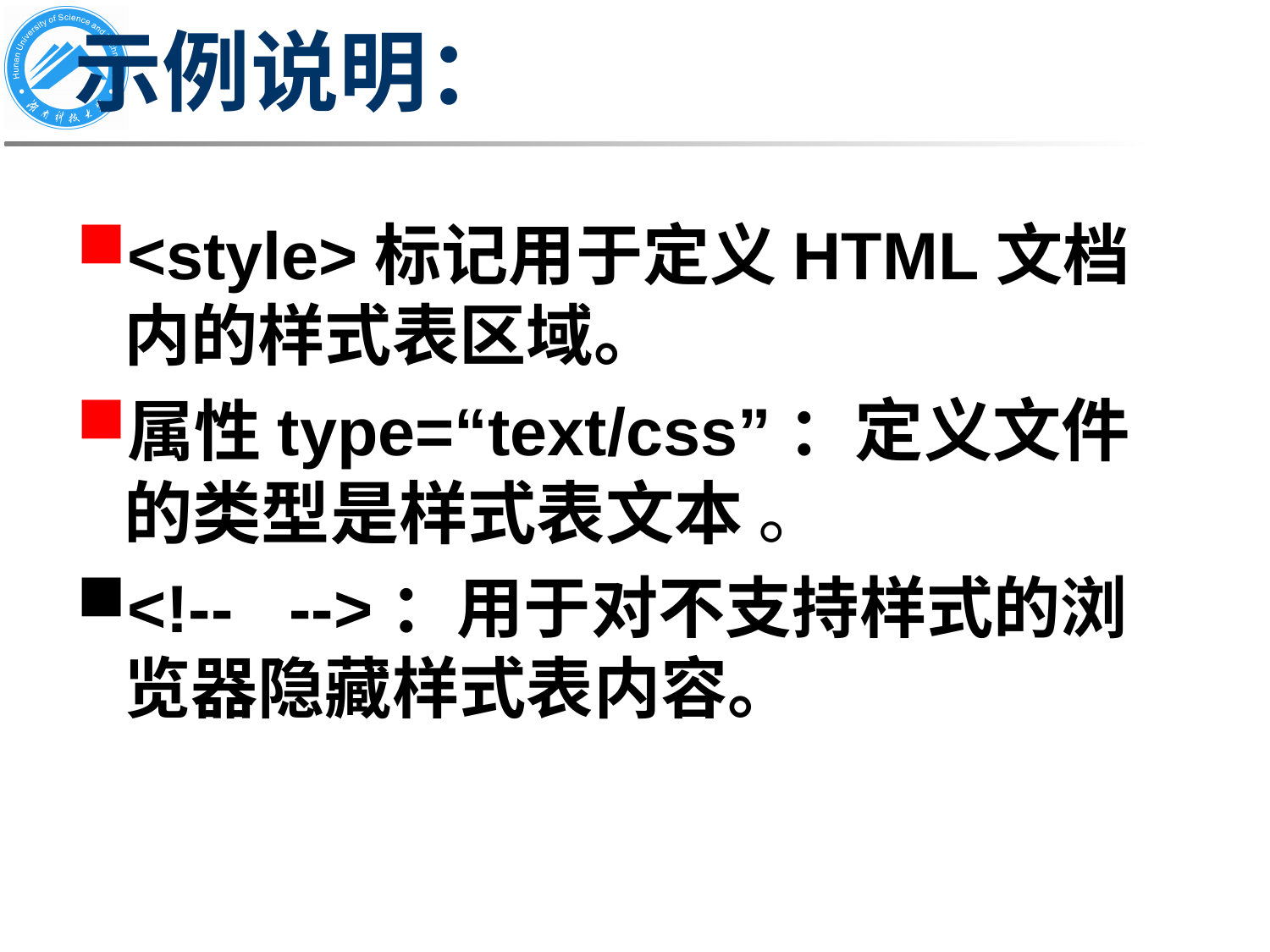

# 示例说明：
<style>标记用于定义HTML文档内的样式表区域。
属性type=“text/css”：定义文件的类型是样式表文本 。
<!--   -->：用于对不支持样式的浏览器隐藏样式表内容。